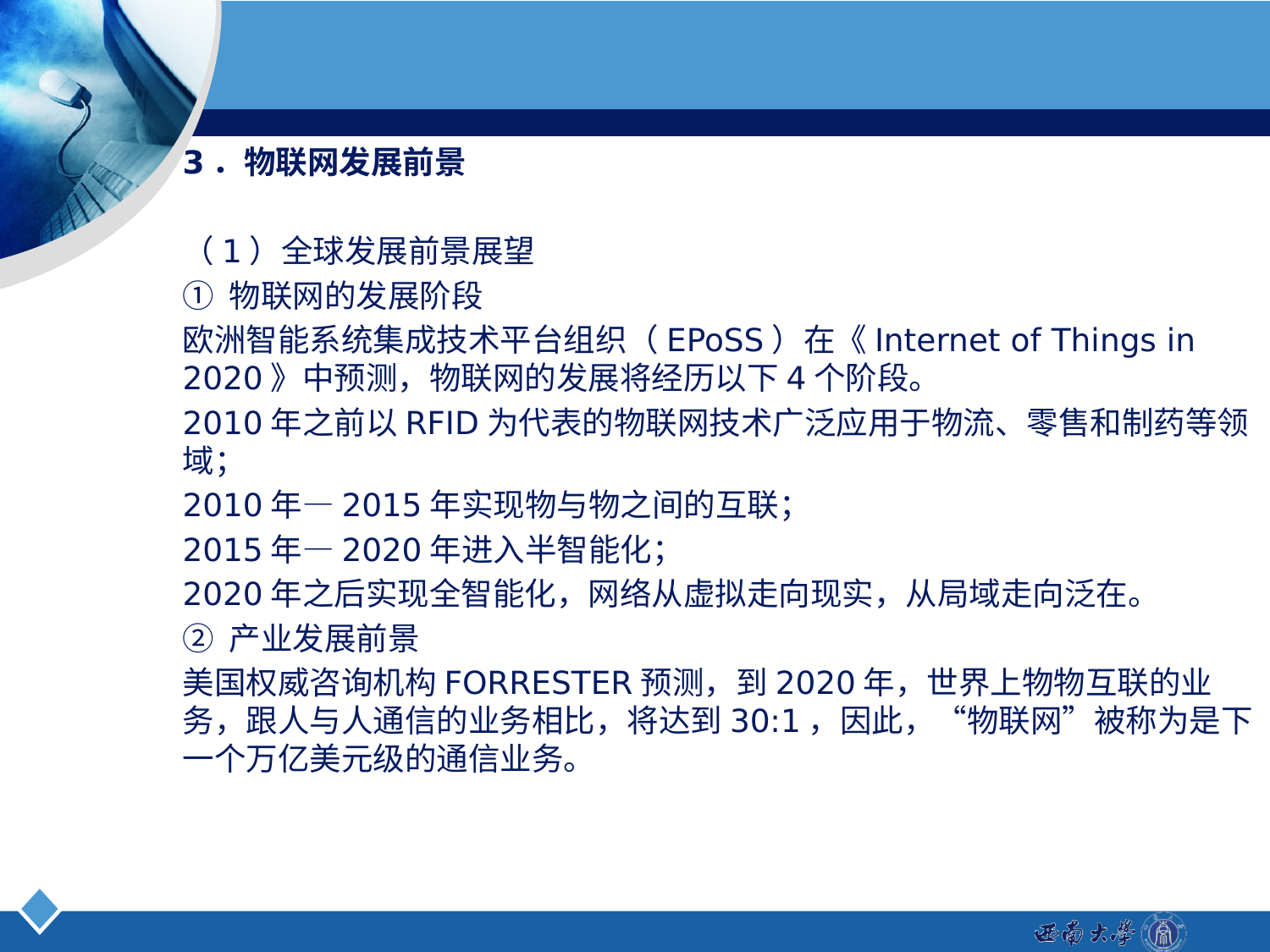

3．物联网发展前景

（1）全球发展前景展望
① 物联网的发展阶段
欧洲智能系统集成技术平台组织（EPoSS）在《Internet of Things in 2020》中预测，物联网的发展将经历以下4个阶段。
2010年之前以RFID为代表的物联网技术广泛应用于物流、零售和制药等领域；
2010年—2015年实现物与物之间的互联；
2015年—2020年进入半智能化；
2020年之后实现全智能化，网络从虚拟走向现实，从局域走向泛在。
② 产业发展前景
美国权威咨询机构FORRESTER预测，到2020年，世界上物物互联的业务，跟人与人通信的业务相比，将达到30:1，因此，“物联网”被称为是下一个万亿美元级的通信业务。